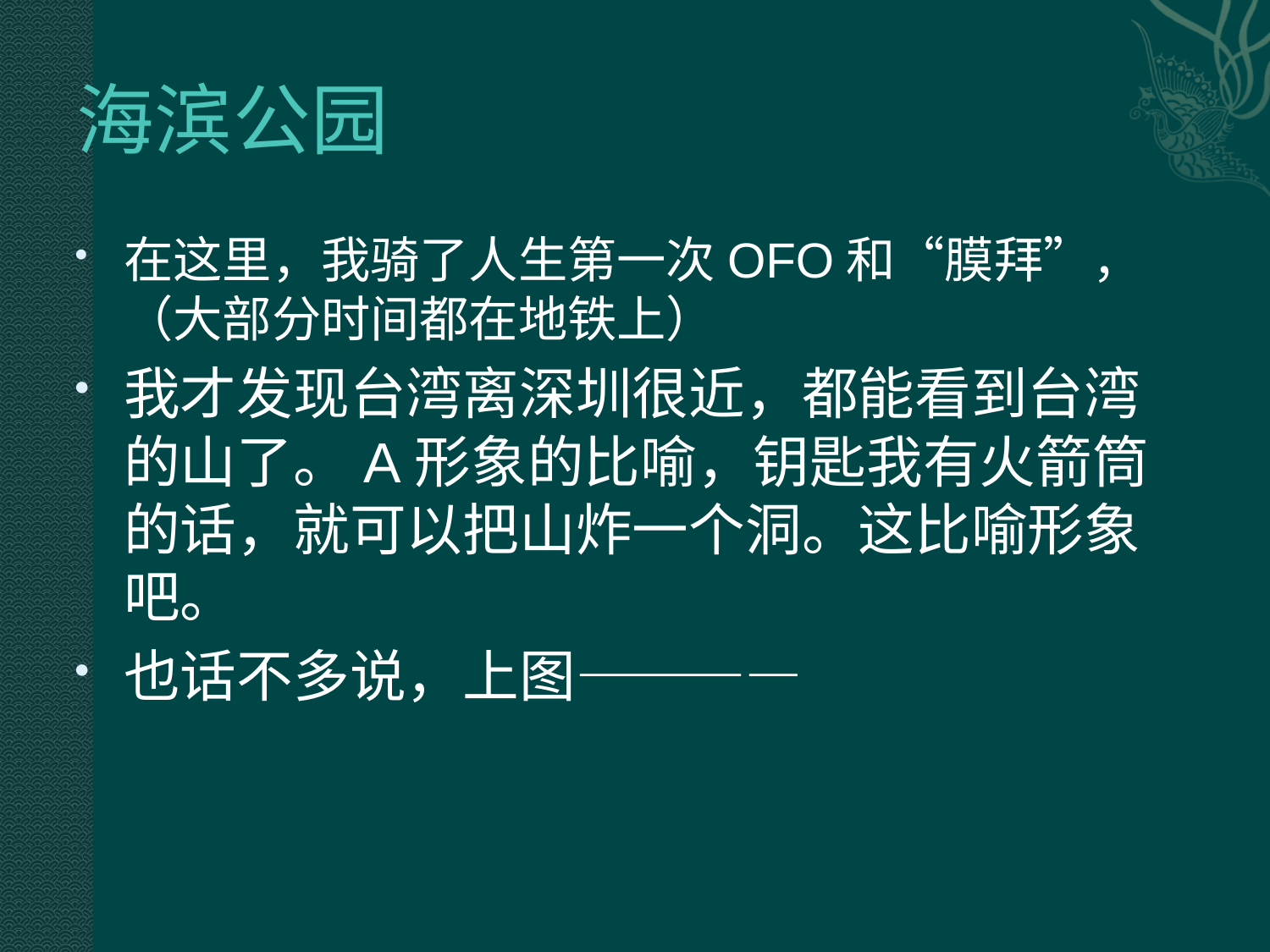

海滨公园
在这里，我骑了人生第一次OFO和“膜拜”，（大部分时间都在地铁上）
我才发现台湾离深圳很近，都能看到台湾的山了。A形象的比喻，钥匙我有火箭筒的话，就可以把山炸一个洞。这比喻形象吧。
也话不多说，上图————